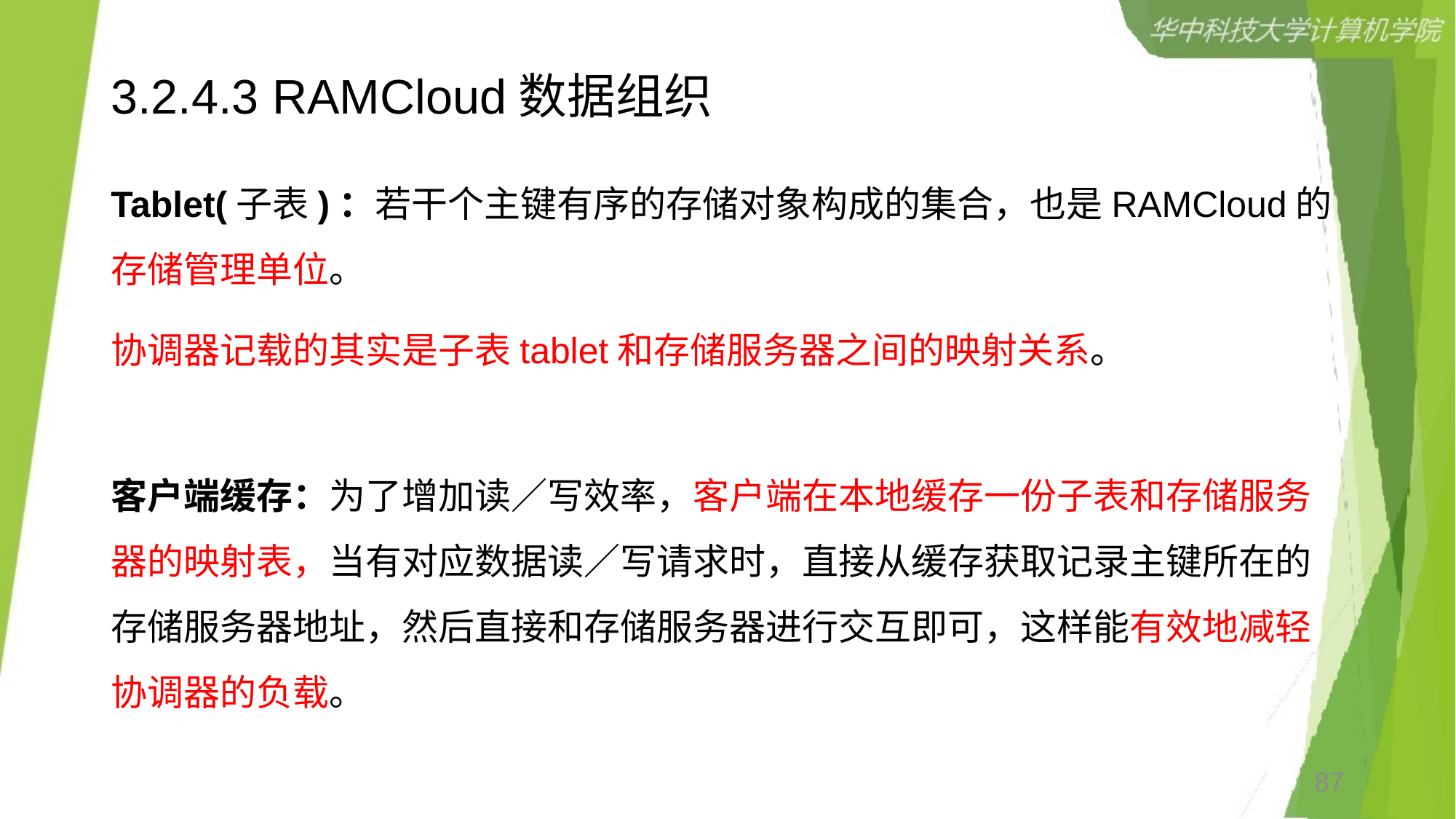

# 3.2.4.3 RAMCloud数据组织
Tablet(子表)：若干个主键有序的存储对象构成的集合，也是RAMCloud的存储管理单位。
协调器记载的其实是子表tablet和存储服务器之间的映射关系。
客户端缓存：为了增加读／写效率，客户端在本地缓存一份子表和存储服务器的映射表，当有对应数据读／写请求时，直接从缓存获取记录主键所在的存储服务器地址，然后直接和存储服务器进行交互即可，这样能有效地减轻协调器的负载。
87